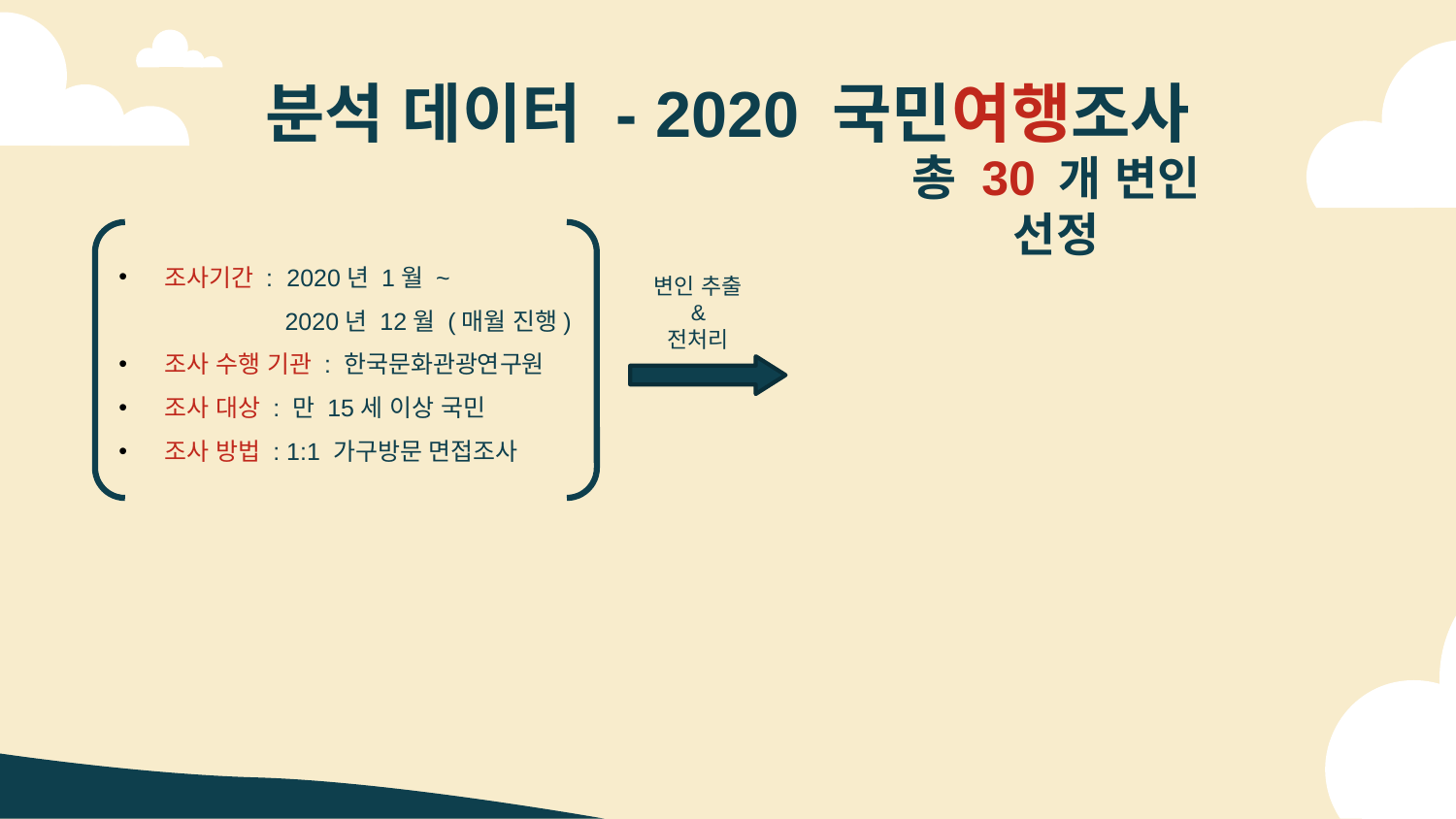

# 분석 데이터 - 2020 국민여행조사
총 30 개 변인 선정

조사기간 :  2020년 1월 ~
	   2020년 12월 (매월 진행)
조사 수행 기관 : 한국문화관광연구원
조사 대상 : 만 15세 이상 국민
조사 방법 : 1:1 가구방문 면접조사
변인 추출
&
전처리